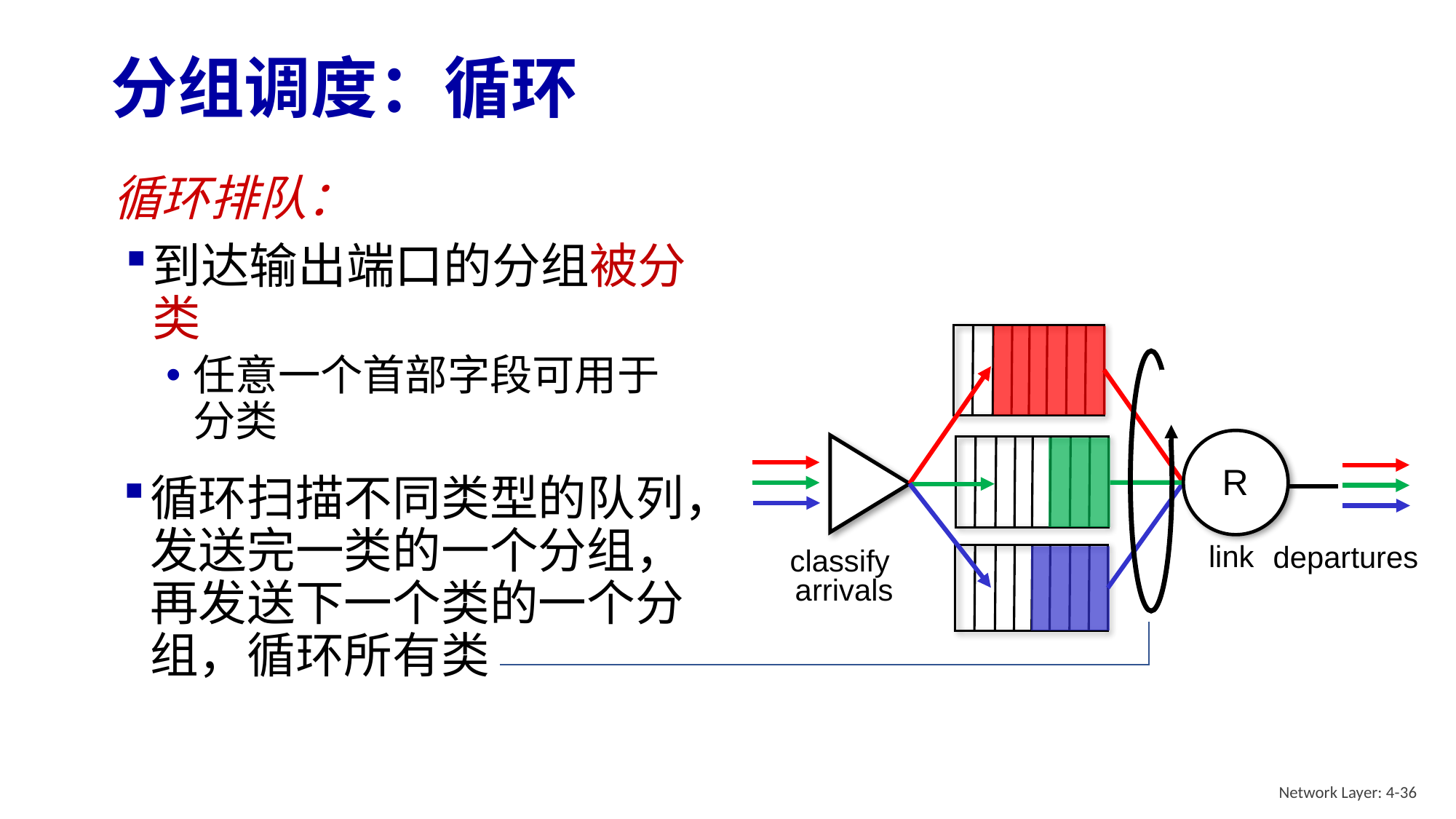

# 分组调度：循环
循环排队：
到达输出端口的分组被分类
任意一个首部字段可用于分类

R
link

循环扫描不同类型的队列，发送完一类的一个分组，再发送下一个类的一个分组，循环所有类
departures
classify
arrivals

Network Layer: 4-36